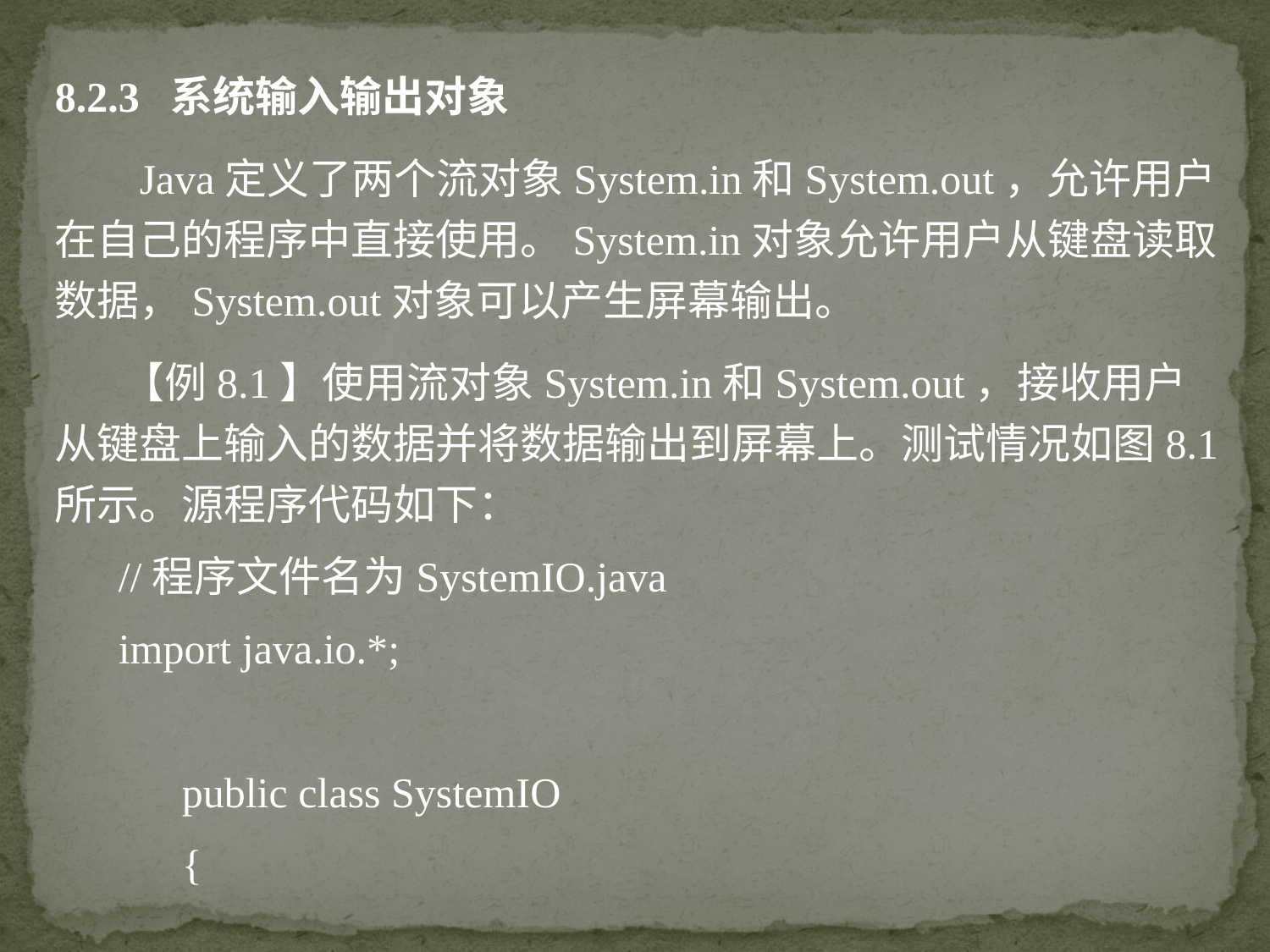

8.2.3  系统输入输出对象
        Java定义了两个流对象System.in和System.out，允许用户在自己的程序中直接使用。System.in对象允许用户从键盘读取数据，System.out对象可以产生屏幕输出。
      【例8.1】使用流对象System.in和System.out，接收用户从键盘上输入的数据并将数据输出到屏幕上。测试情况如图8.1所示。源程序代码如下：
//程序文件名为SystemIO.java
import java.io.*;

public class SystemIO
{